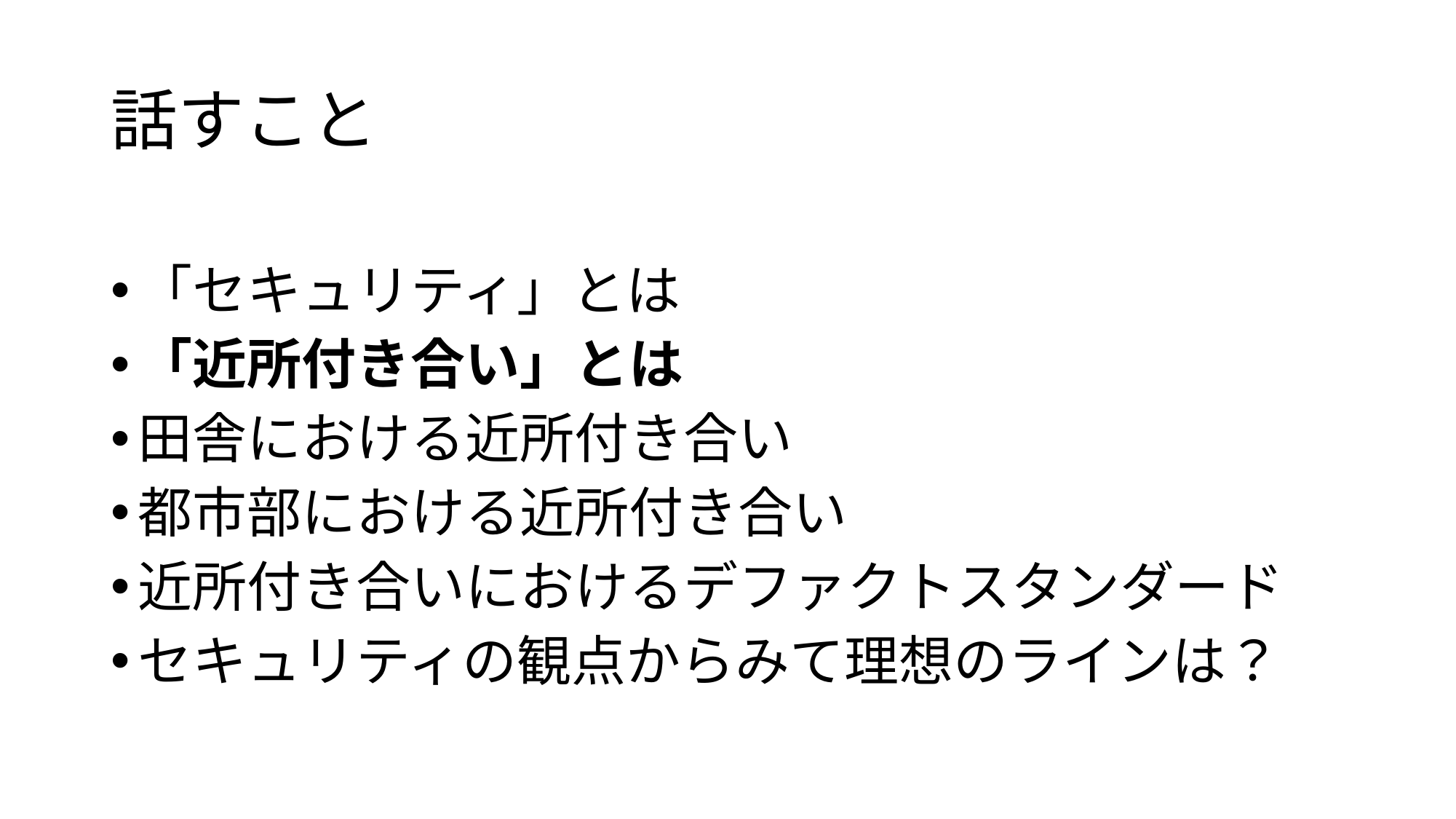

# 話すこと
「セキュリティ」とは
「近所付き合い」とは
田舎における近所付き合い
都市部における近所付き合い
近所付き合いにおけるデファクトスタンダード
セキュリティの観点からみて理想のラインは？